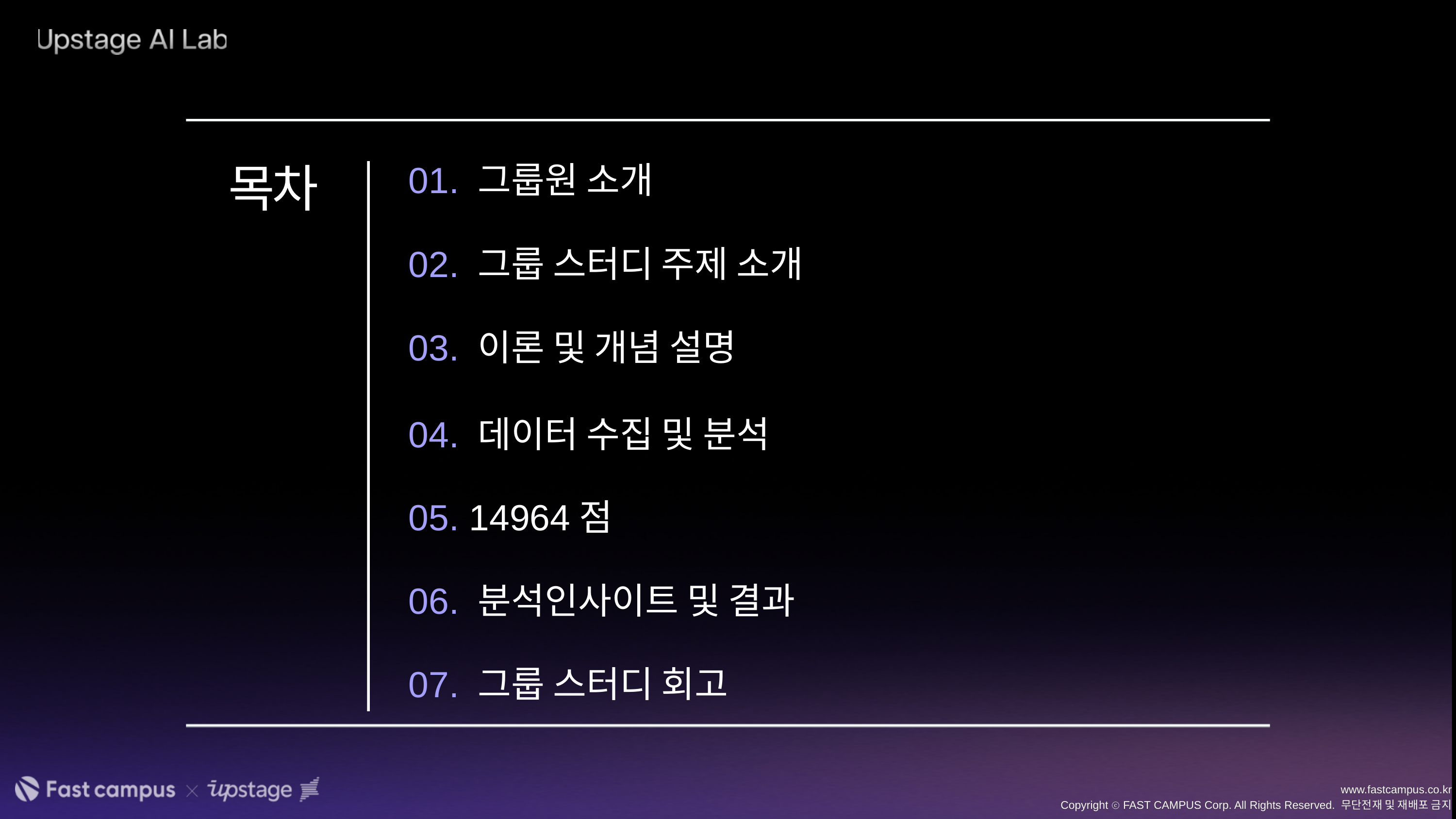

목차
01. 그룹원 소개
02. 그룹 스터디 주제 소개
03. 이론 및 개념 설명
04. 데이터 수집 및 분석

05. 14964점
06. 분석인사이트 및 결과
07. 그룹 스터디 회고

www.fastcampus.co.kr
Copyright ⓒ FAST CAMPUS Corp. All Rights Reserved. 무단전재 및 재배포 금지
www.fastcampus.co.kr
Copyright ⓒ FAST CAMPUS Corp. All Rights Reserved. 무단전재 및 재배포 금지